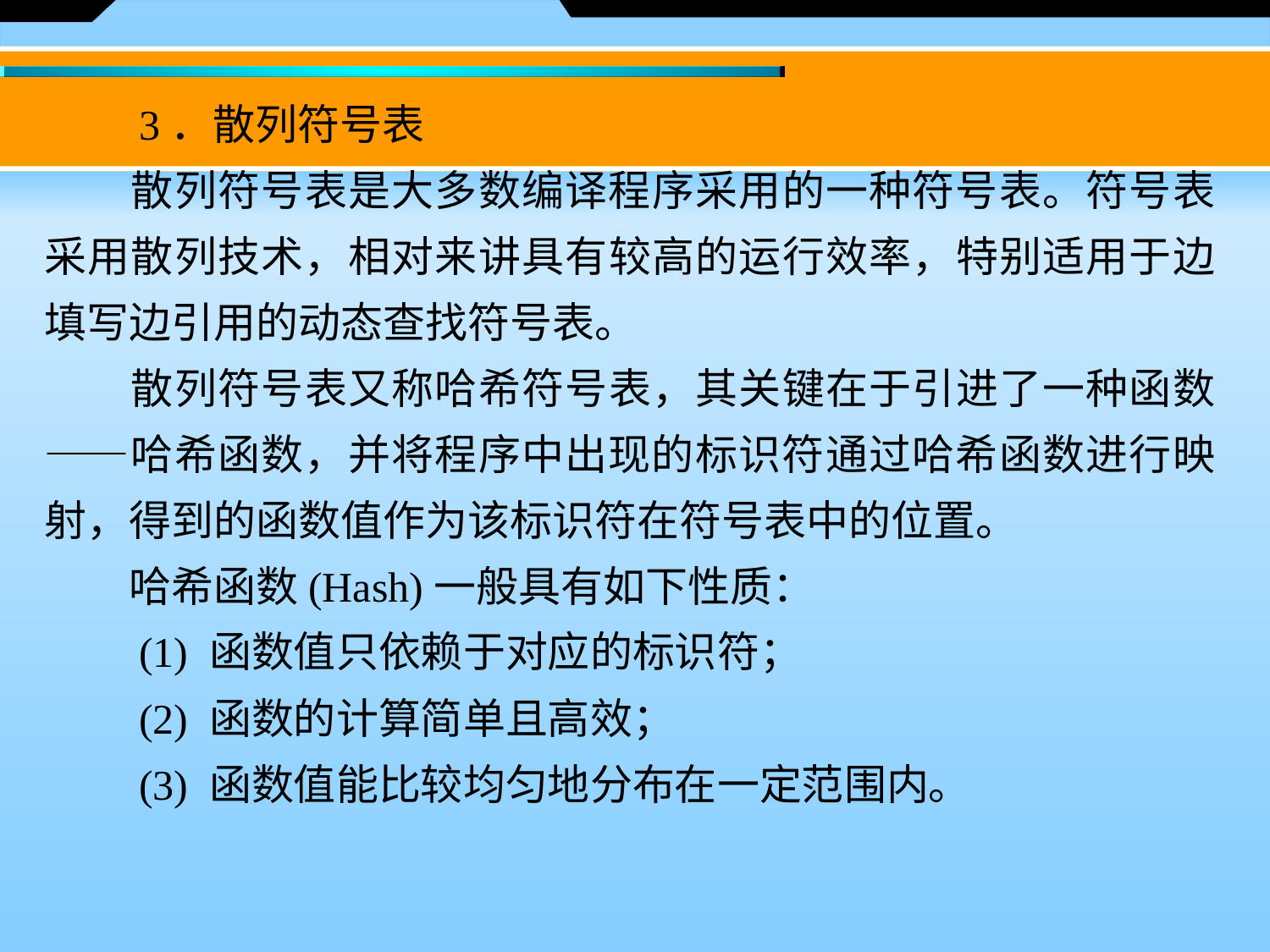

3．散列符号表
　　散列符号表是大多数编译程序采用的一种符号表。符号表采用散列技术，相对来讲具有较高的运行效率，特别适用于边填写边引用的动态查找符号表。
　　散列符号表又称哈希符号表，其关键在于引进了一种函数——哈希函数，并将程序中出现的标识符通过哈希函数进行映射，得到的函数值作为该标识符在符号表中的位置。
　　哈希函数(Hash)一般具有如下性质：
　　(1) 函数值只依赖于对应的标识符；
　　(2) 函数的计算简单且高效；
　　(3) 函数值能比较均匀地分布在一定范围内。